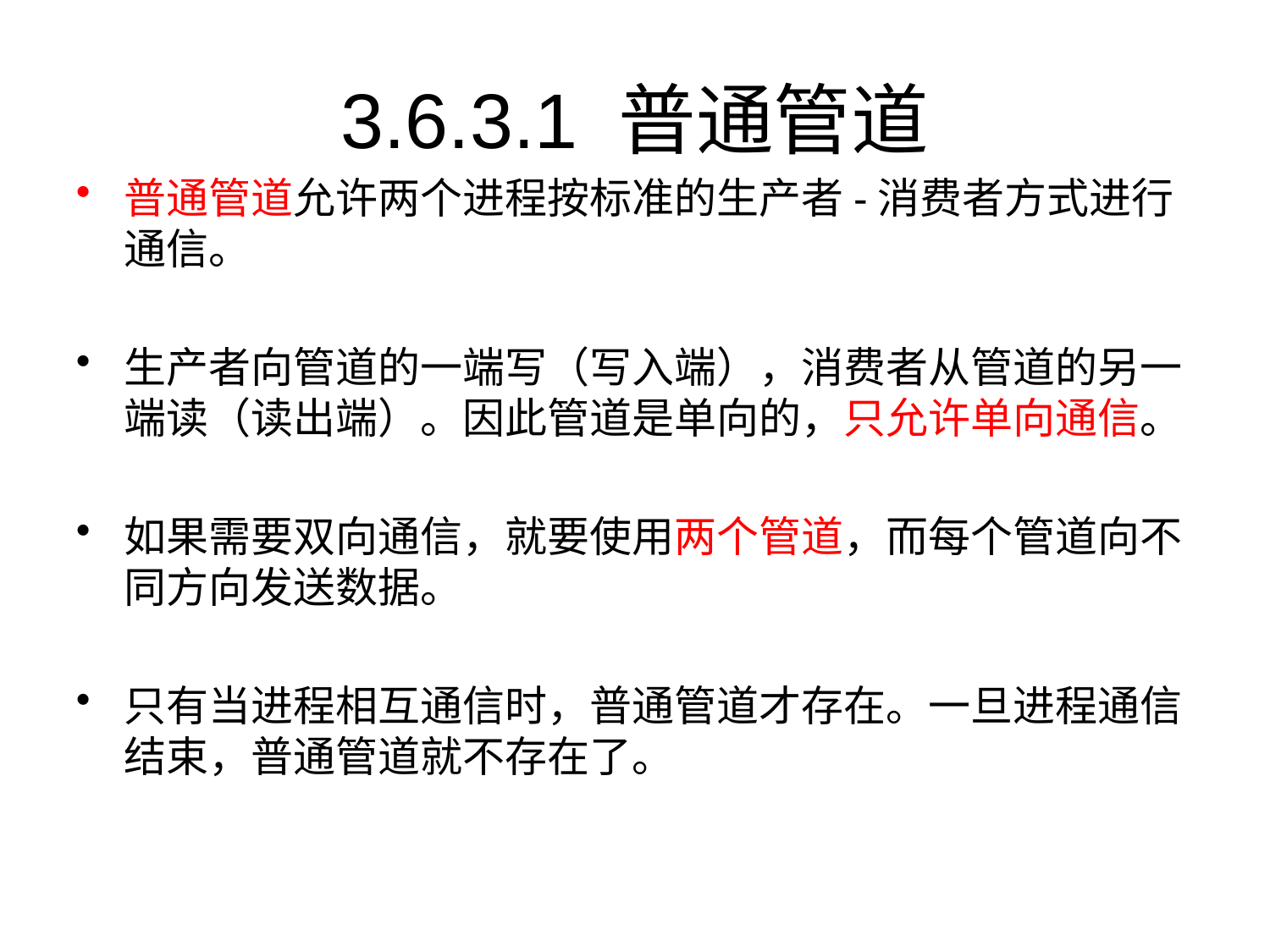

# 3.6.3.1 普通管道
普通管道允许两个进程按标准的生产者-消费者方式进行通信。

生产者向管道的一端写（写入端），消费者从管道的另一端读（读出端）。因此管道是单向的，只允许单向通信。

如果需要双向通信，就要使用两个管道，而每个管道向不同方向发送数据。

只有当进程相互通信时，普通管道才存在。一旦进程通信结束，普通管道就不存在了。